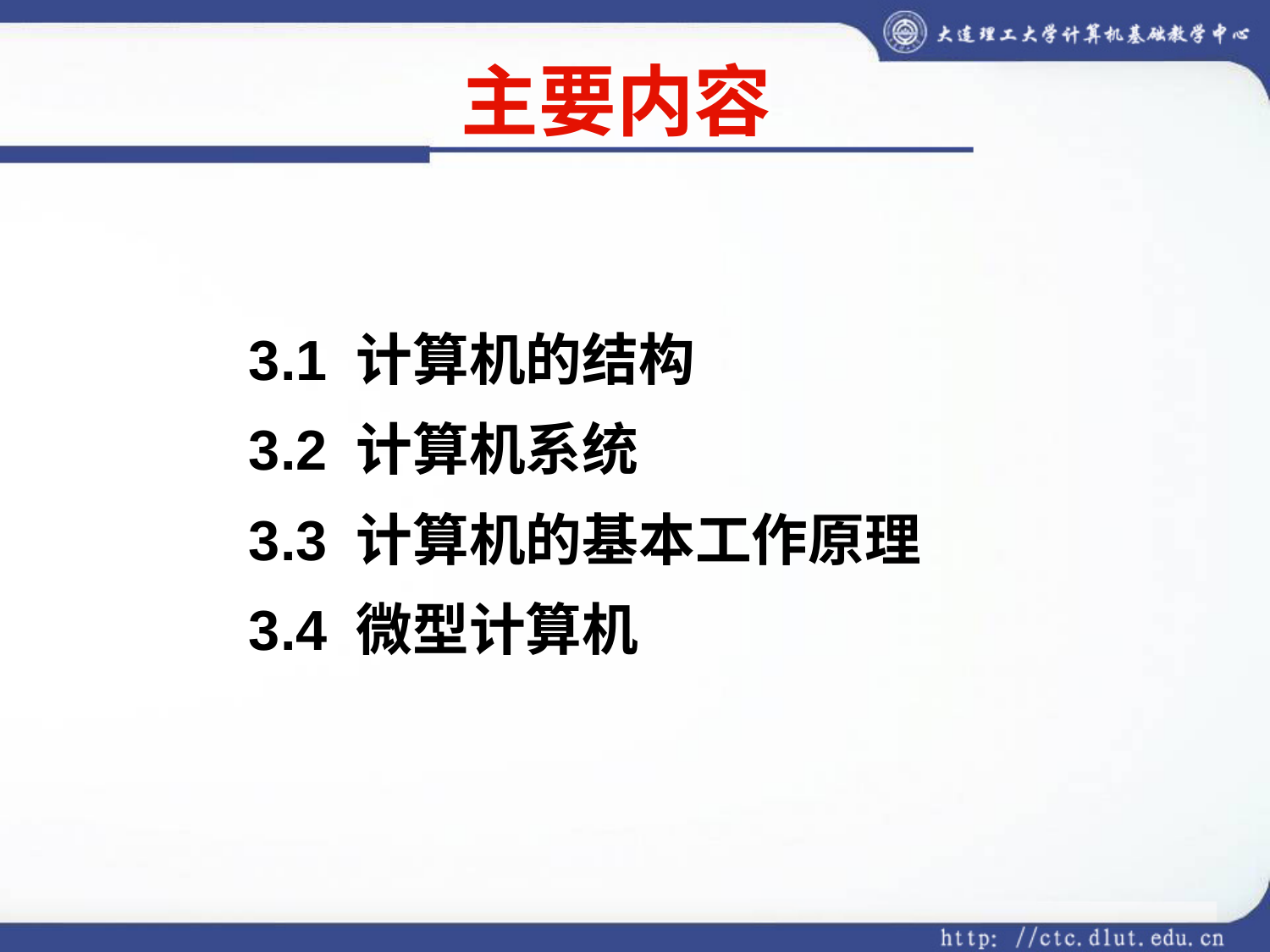

# 主要内容
  3.1 计算机的结构
  3.2 计算机系统
  3.3 计算机的基本工作原理
  3.4 微型计算机